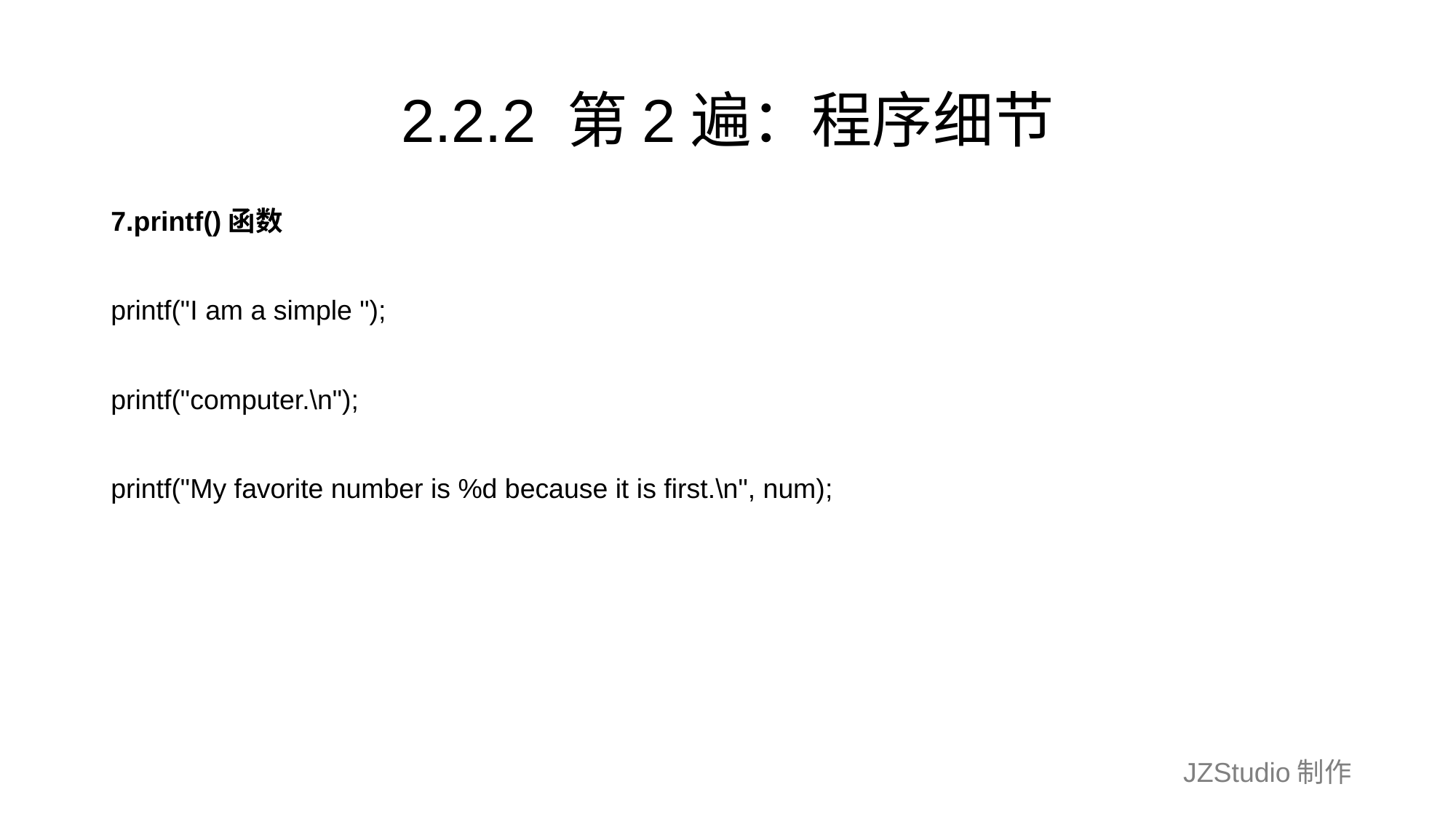

# 2.2.2 第2遍：程序细节
7.printf()函数

printf("I am a simple ");

printf("computer.\n");

printf("My favorite number is %d because it is first.\n", num);